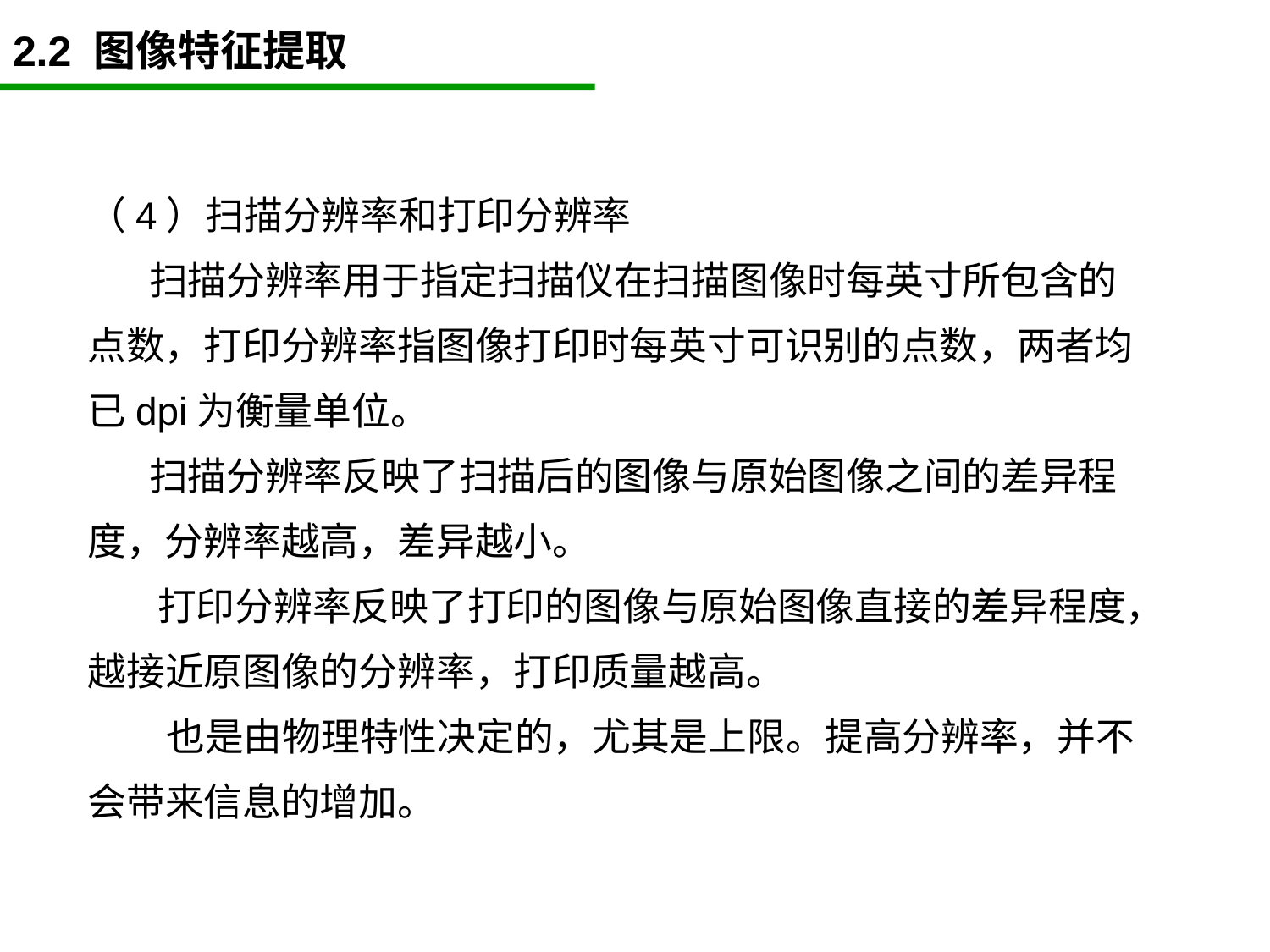

# 2.2 图像特征提取
（4）扫描分辨率和打印分辨率
      扫描分辨率用于指定扫描仪在扫描图像时每英寸所包含的点数，打印分辨率指图像打印时每英寸可识别的点数，两者均已dpi为衡量单位。
      扫描分辨率反映了扫描后的图像与原始图像之间的差异程度，分辨率越高，差异越小。
       打印分辨率反映了打印的图像与原始图像直接的差异程度，越接近原图像的分辨率，打印质量越高。
        也是由物理特性决定的，尤其是上限。提高分辨率，并不会带来信息的增加。